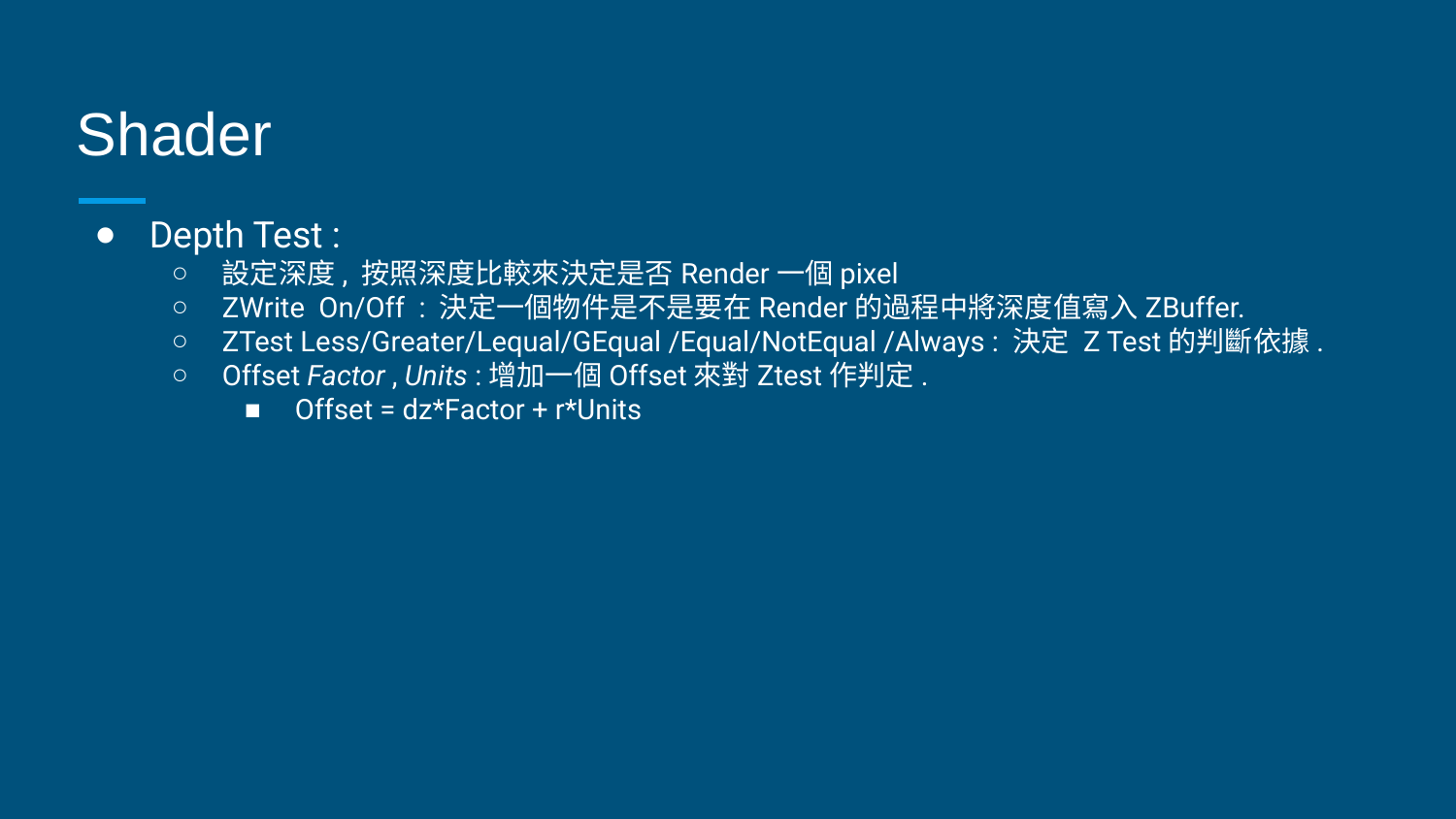

# Shader
Depth Test :
設定深度, 按照深度比較來決定是否Render一個pixel
ZWrite  On/Off  : 決定一個物件是不是要在Render的過程中將深度值寫入ZBuffer.
ZTest Less/Greater/Lequal/GEqual /Equal/NotEqual /Always : 決定 Z Test的判斷依據.
Offset Factor , Units :增加一個Offset來對Ztest作判定.
Offset = dz*Factor + r*Units